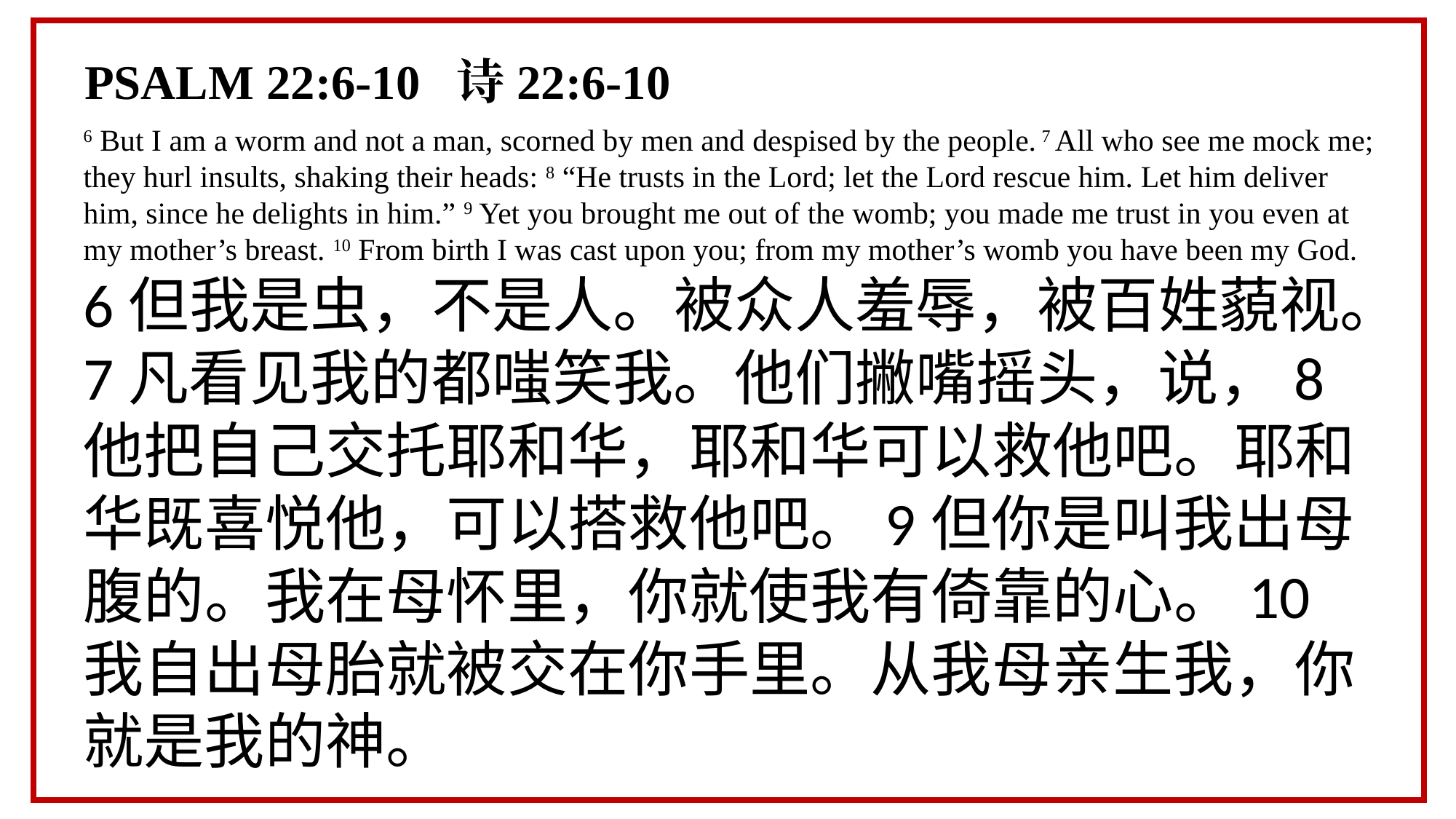

PSALM 22:6-10  诗22:6-10
6 But I am a worm and not a man, scorned by men and despised by the people. 7 All who see me mock me; they hurl insults, shaking their heads: 8 “He trusts in the Lord; let the Lord rescue him. Let him deliver him, since he delights in him.” 9 Yet you brought me out of the womb; you made me trust in you even at my mother’s breast. 10 From birth I was cast upon you; from my mother’s womb you have been my God.
6但我是虫，不是人。被众人羞辱，被百姓藐视。7凡看见我的都嗤笑我。他们撇嘴摇头，说，8他把自己交托耶和华，耶和华可以救他吧。耶和华既喜悦他，可以搭救他吧。9但你是叫我出母腹的。我在母怀里，你就使我有倚靠的心。10我自出母胎就被交在你手里。从我母亲生我，你就是我的神。